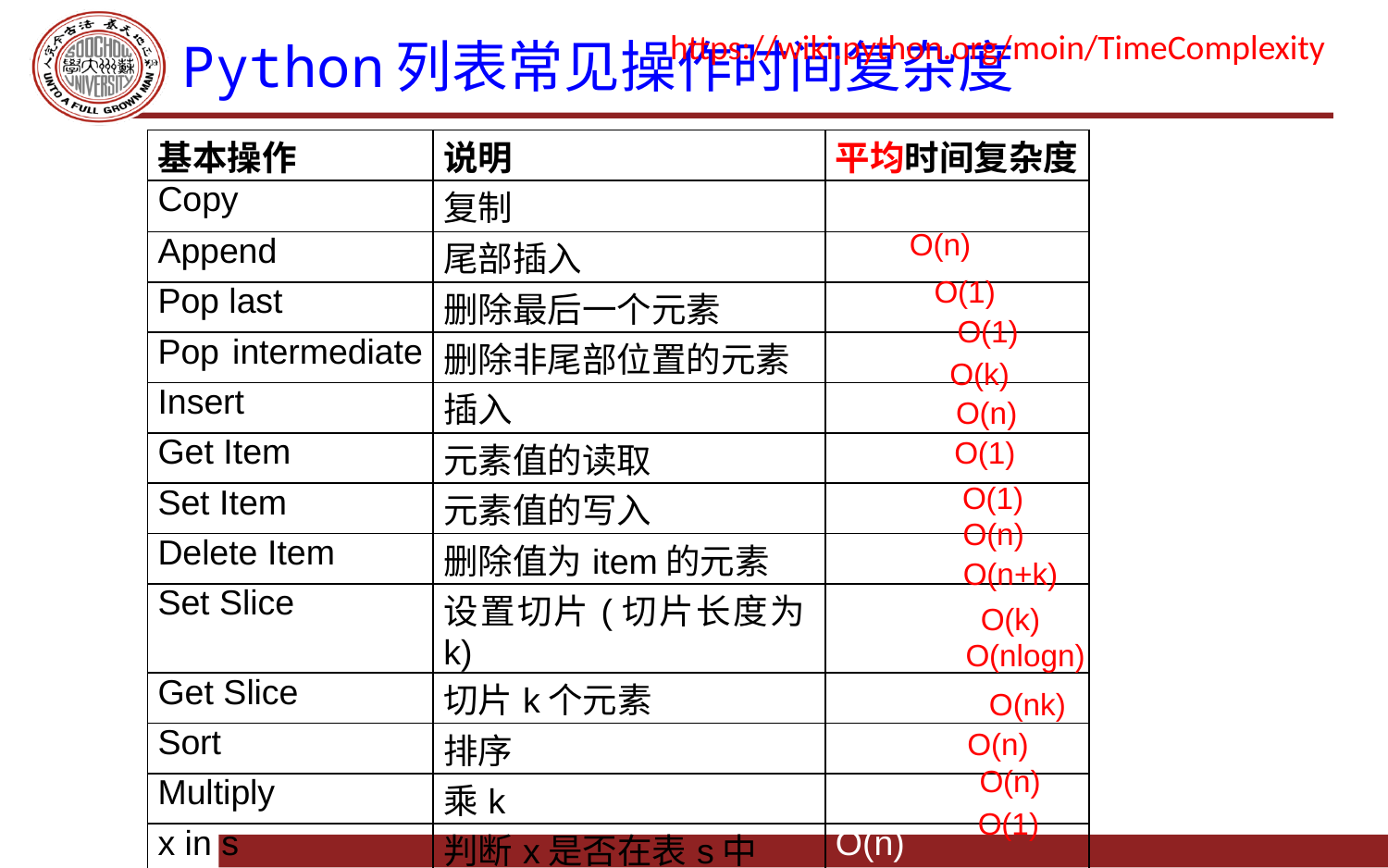

https://wiki.python.org/moin/TimeComplexity
# Python列表常见操作时间复杂度
| 基本操作 | 说明 | 平均时间复杂度 |
| --- | --- | --- |
| Copy | 复制 |  |
| Append | 尾部插入 | O(1) |
| Pop last | 删除最后一个元素 | O(1) |
| Pop intermediate | 删除非尾部位置的元素 | O(k) |
| Insert | 插入 | O(n) |
| Get Item | 元素值的读取 | O(1) |
| Set Item | 元素值的写入 | O(1) |
| Delete Item | 删除值为item的元素 | O(n) |
| Set Slice | 设置切片(切片长度为k) | O(n+k) |
| Get Slice | 切片k个元素 | O(k) |
| Sort | 排序 | O(nlogn) |
| Multiply | 乘k | O(nk) |
| x in s | 判断x是否在表s中 | O(n) |
| min(s), max(s) | 查找表s的最小、最大值 | O(n) |
| Get Length | 求表长 | O(1) |
O(n)
O(1)
O(1)
O(k)
O(n)
O(1)
O(1)
O(n)
O(n+k)
O(k)
O(nlogn)
O(nk)
O(n)
O(n)
O(1)